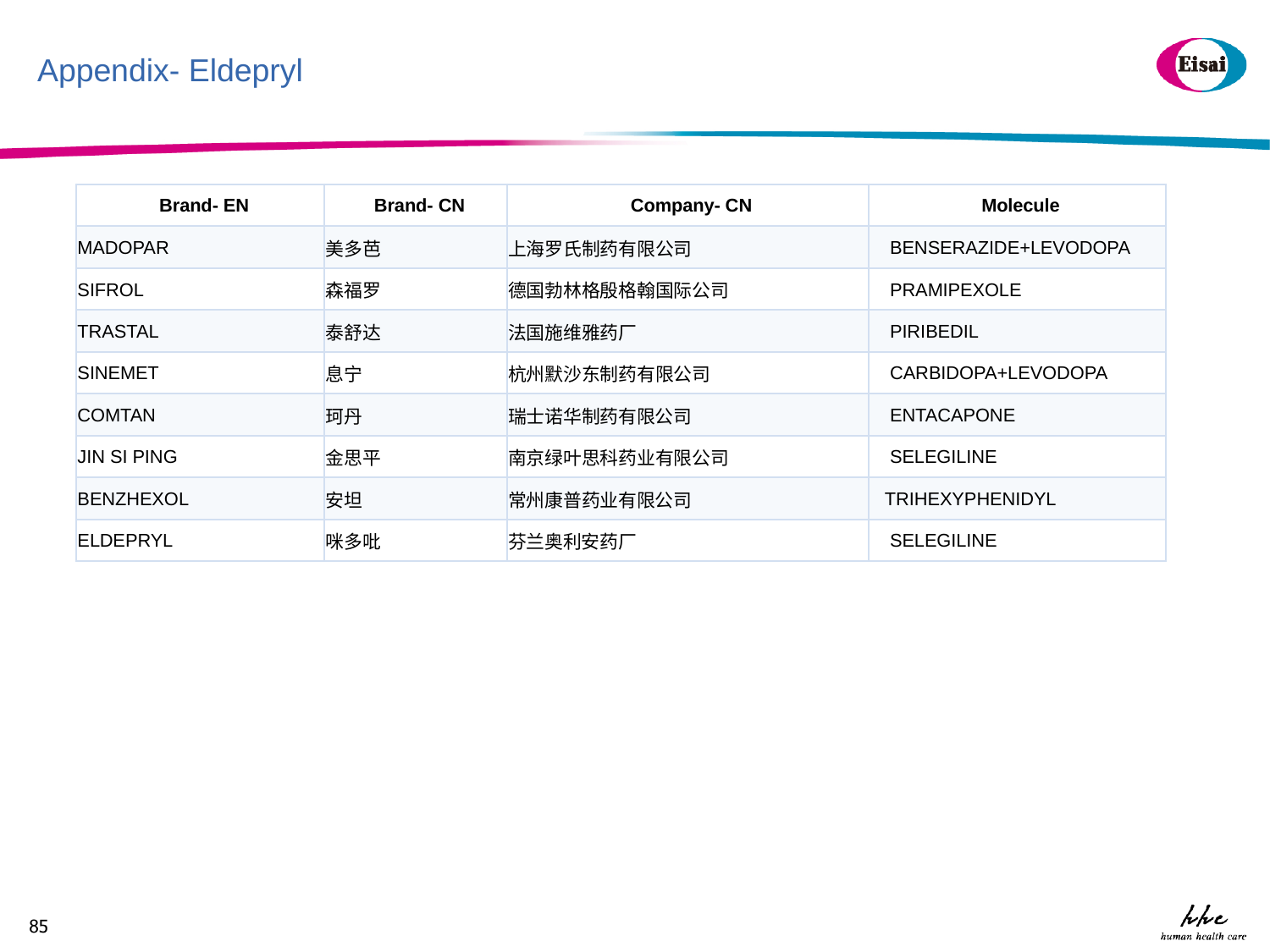

# Appendix- Eldepryl
| Brand- EN | Brand- CN | Company- CN | Molecule |
| --- | --- | --- | --- |
| MADOPAR | 美多芭 | 上海罗氏制药有限公司 | BENSERAZIDE+LEVODOPA |
| SIFROL | 森福罗 | 德国勃林格殷格翰国际公司 | PRAMIPEXOLE |
| TRASTAL | 泰舒达 | 法国施维雅药厂 | PIRIBEDIL |
| SINEMET | 息宁 | 杭州默沙东制药有限公司 | CARBIDOPA+LEVODOPA |
| COMTAN | 珂丹 | 瑞士诺华制药有限公司 | ENTACAPONE |
| JIN SI PING | 金思平 | 南京绿叶思科药业有限公司 | SELEGILINE |
| BENZHEXOL | 安坦 | 常州康普药业有限公司 | TRIHEXYPHENIDYL |
| ELDEPRYL | 咪多吡 | 芬兰奥利安药厂 | SELEGILINE |
85